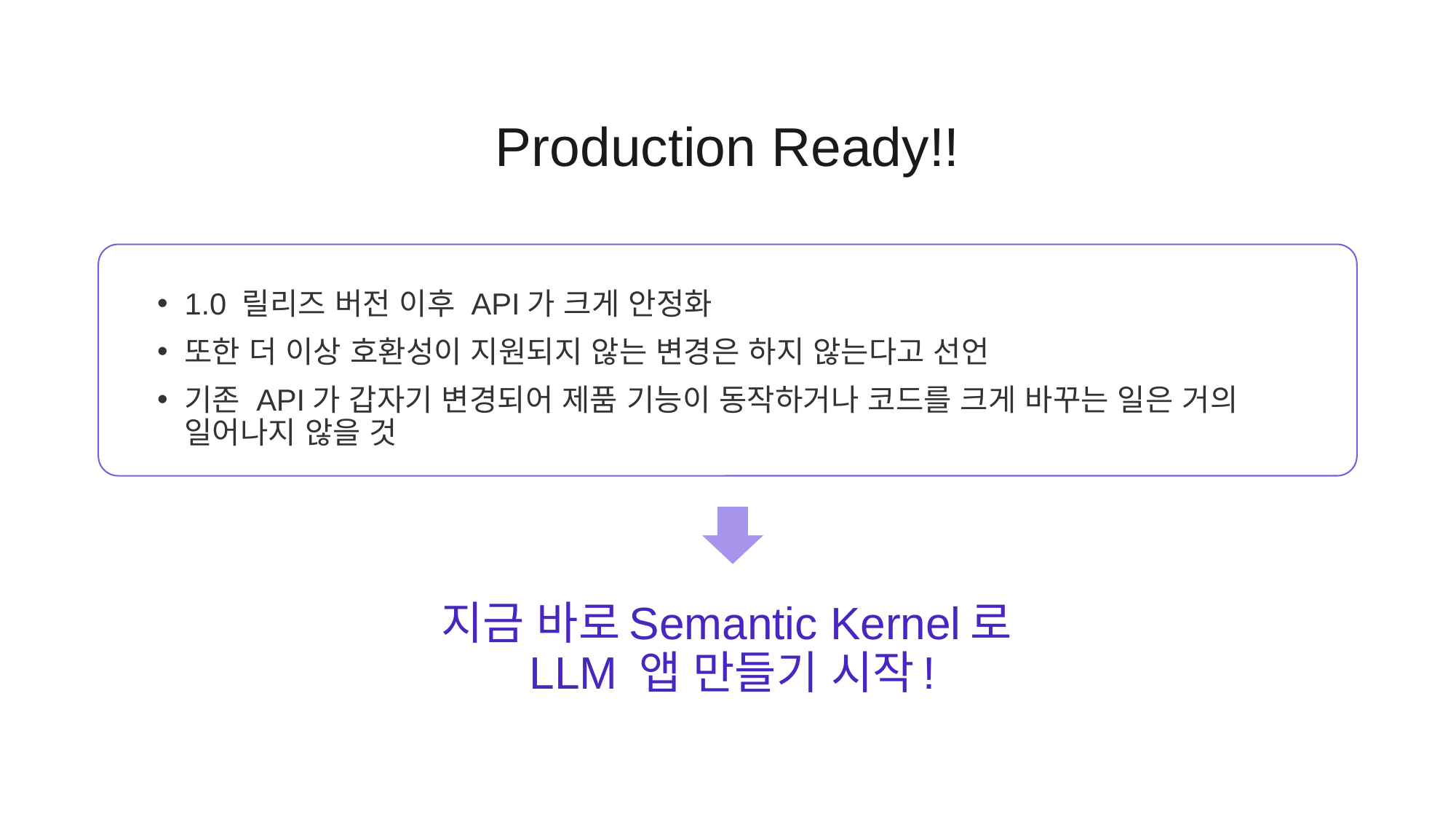

Production Ready!!

1.0 릴리즈 버전 이후 API가 크게 안정화
또한 더 이상 호환성이 지원되지 않는 변경은 하지 않는다고 선언
기존 API가 갑자기 변경되어 제품 기능이 동작하거나 코드를 크게 바꾸는 일은 거의 일어나지 않을 것

지금 바로Semantic Kernel로
LLM 앱 만들기 시작!